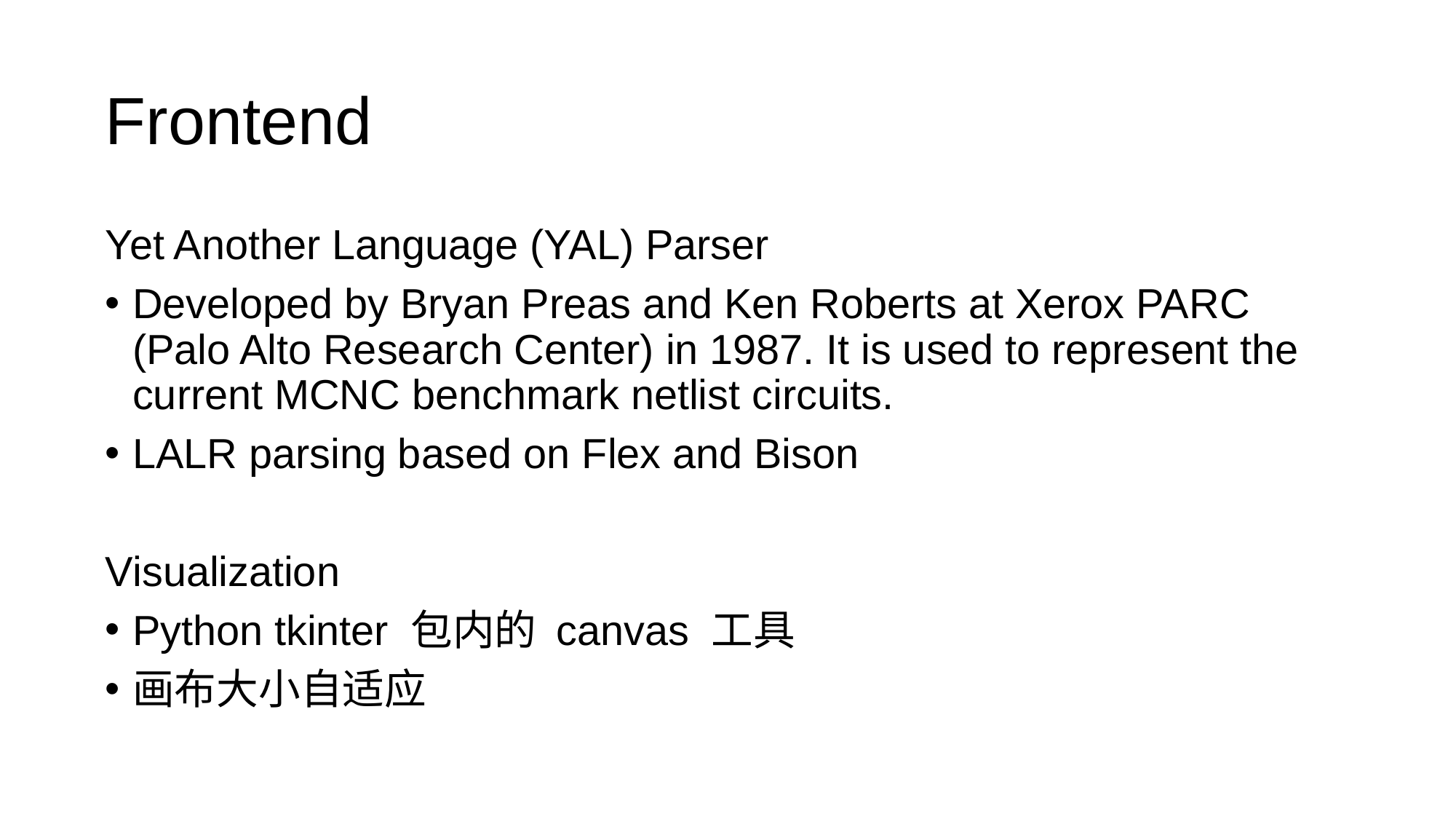

# Frontend
Yet Another Language (YAL) Parser
Developed by Bryan Preas and Ken Roberts at Xerox PARC (Palo Alto Research Center) in 1987. It is used to represent the current MCNC benchmark netlist circuits.
LALR parsing based on Flex and Bison

Visualization
Python tkinter 包内的 canvas 工具
画布大小自适应